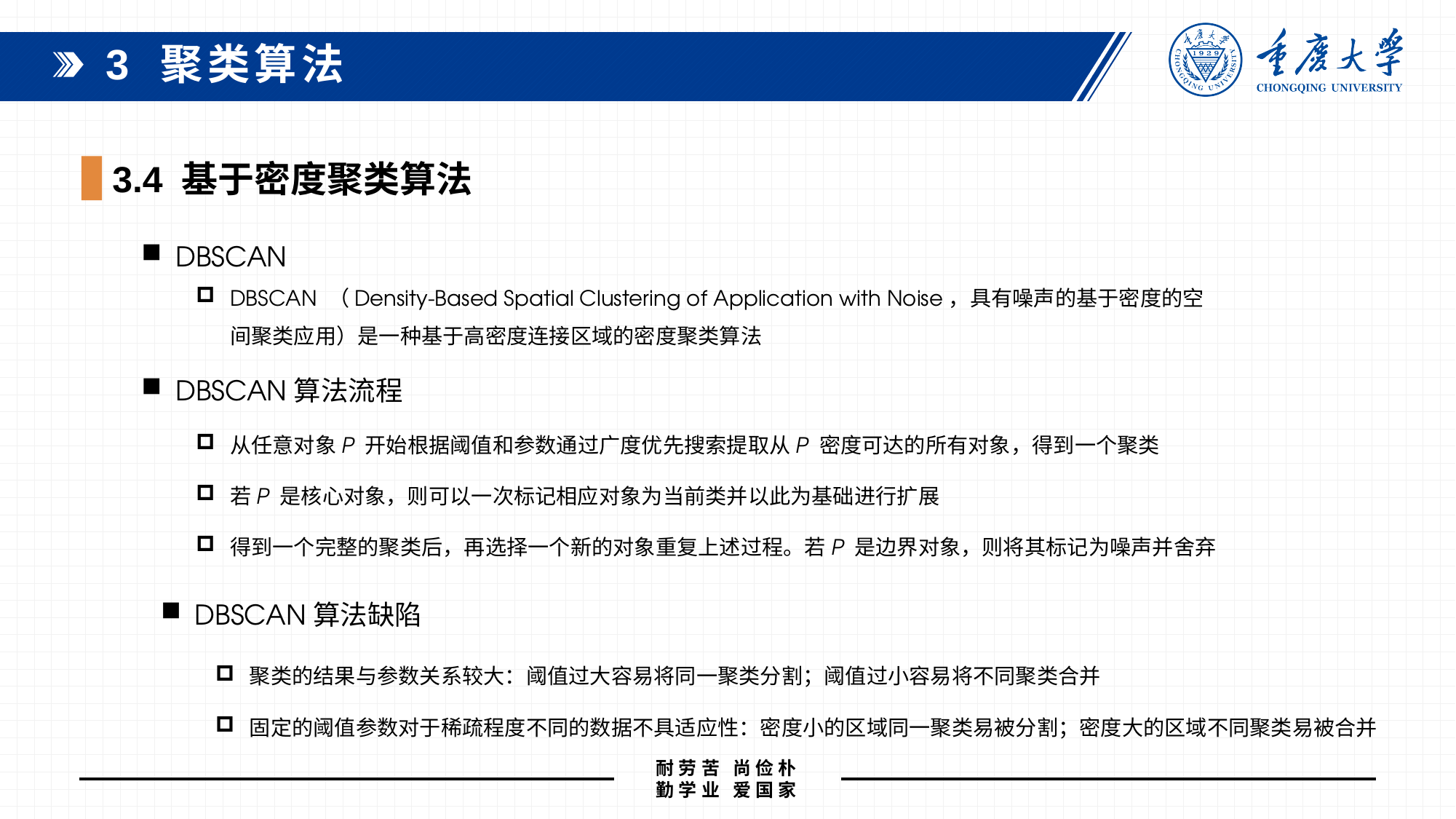

3 聚类算法
3.4 基于密度聚类算法
DBSCAN
DBSCAN （Density-Based Spatial Clustering of Application with Noise，具有噪声的基于密度的空间聚类应用）是一种基于高密度连接区域的密度聚类算法
DBSCAN算法流程

从任意对象P 开始根据阈值和参数通过广度优先搜索提取从P 密度可达的所有对象，得到一个聚类

若P 是核心对象，则可以一次标记相应对象为当前类并以此为基础进行扩展

得到一个完整的聚类后，再选择一个新的对象重复上述过程。若P 是边界对象，则将其标记为噪声并舍弃
DBSCAN算法缺陷

聚类的结果与参数关系较大：阈值过大容易将同一聚类分割；阈值过小容易将不同聚类合并

固定的阈值参数对于稀疏程度不同的数据不具适应性：密度小的区域同一聚类易被分割；密度大的区域不同聚类易被合并